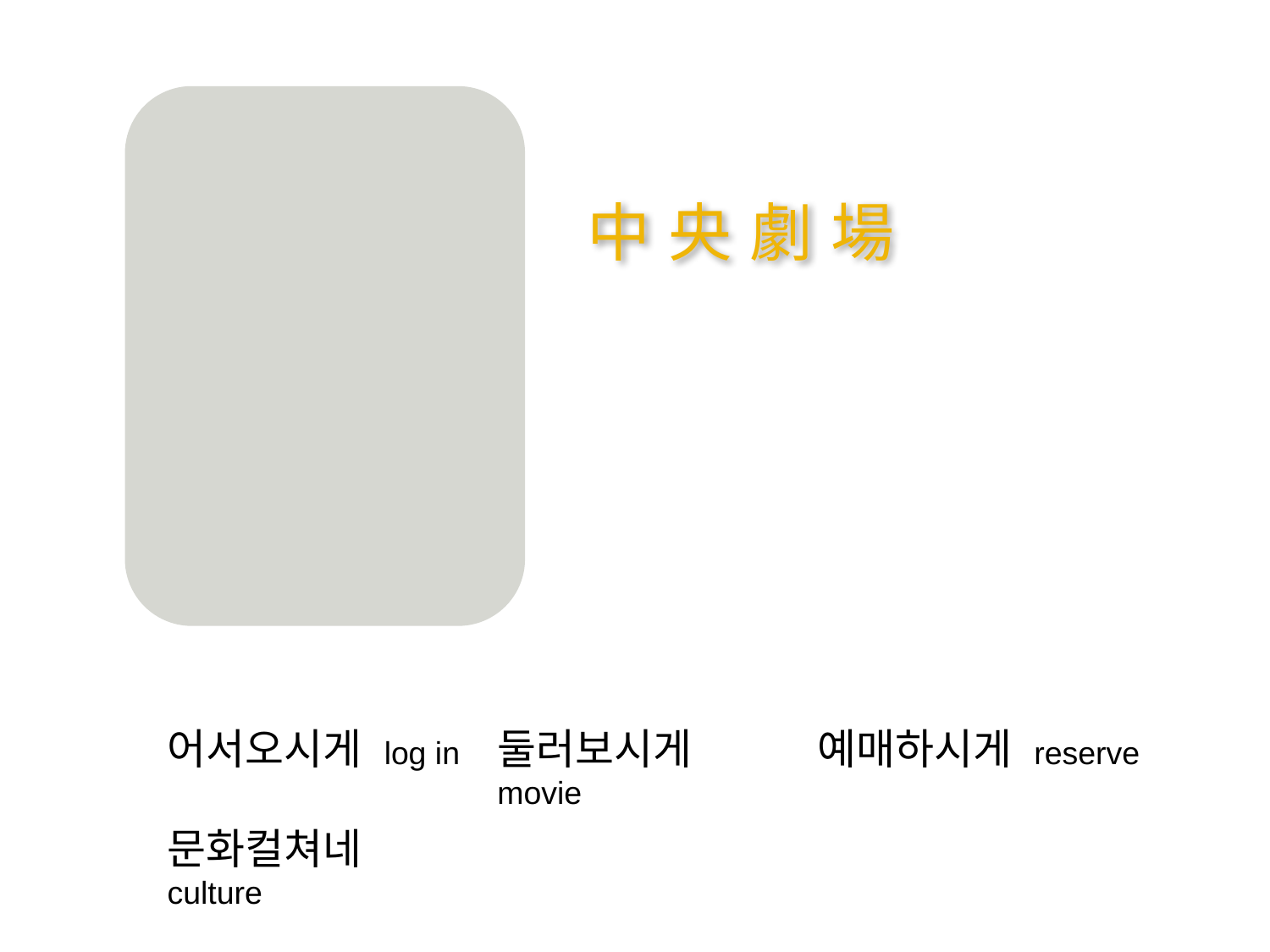

中 央 劇 場
어서오시게 log in
둘러보시게 movie
예매하시게 reserve
문화컬쳐네 culture